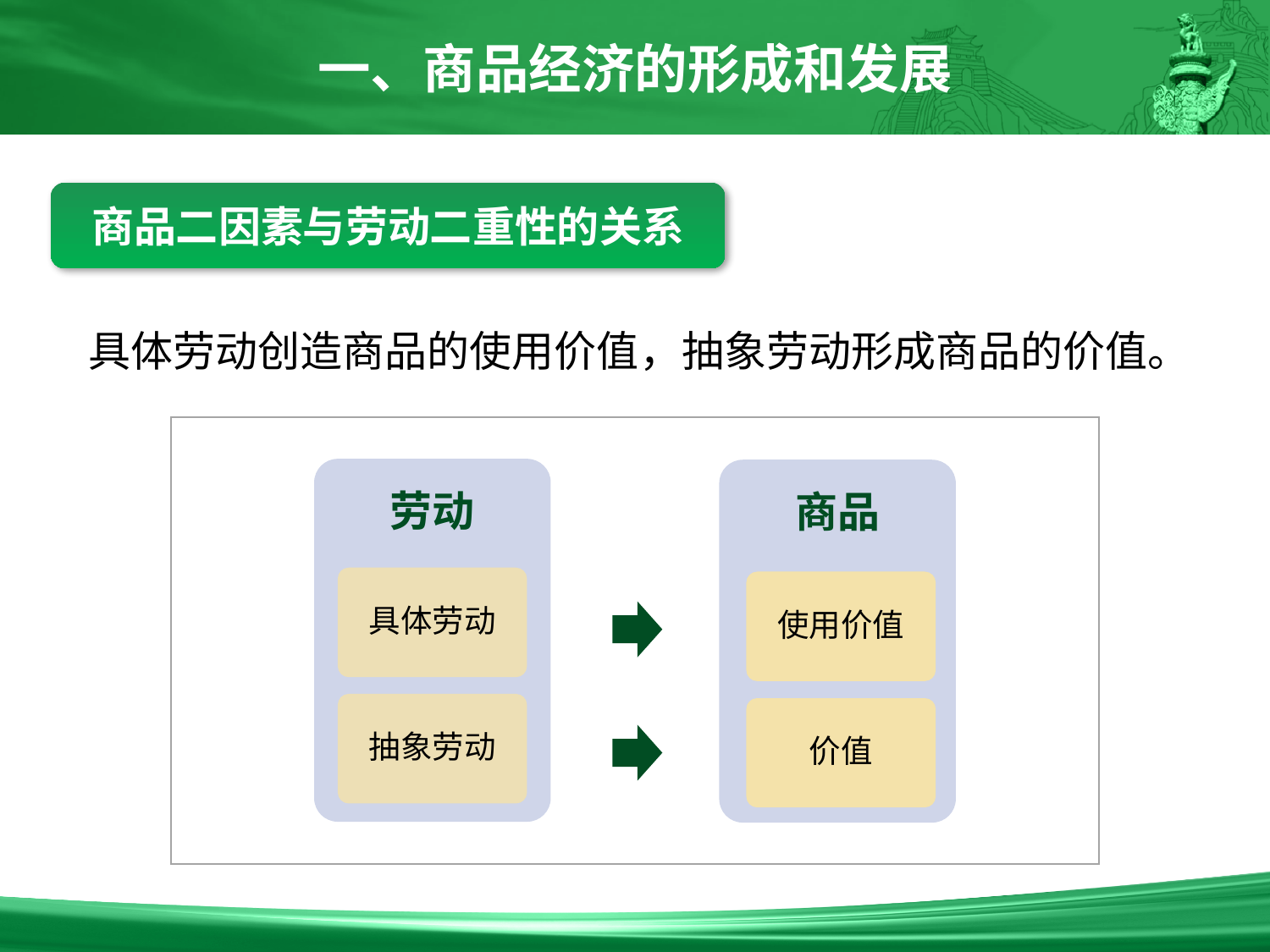

一、商品经济的形成和发展
商品二因素与劳动二重性的关系

具体劳动创造商品的使用价值，抽象劳动形成商品的价值。

劳动
商品
劳动
具体劳动
使用价值

抽象劳动
价值